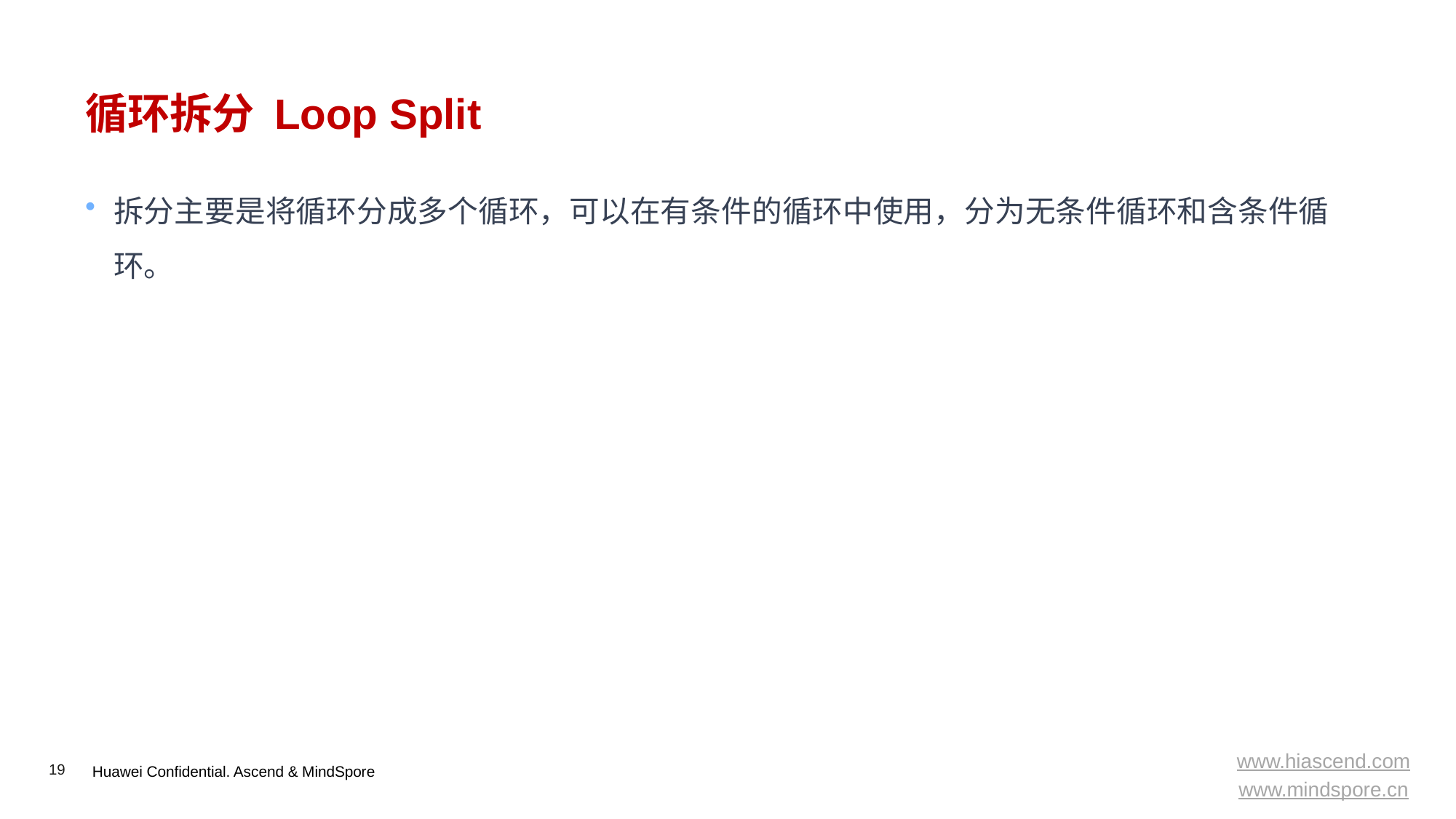

# 循环拆分 Loop Split
拆分主要是将循环分成多个循环，可以在有条件的循环中使用，分为无条件循环和含条件循环。